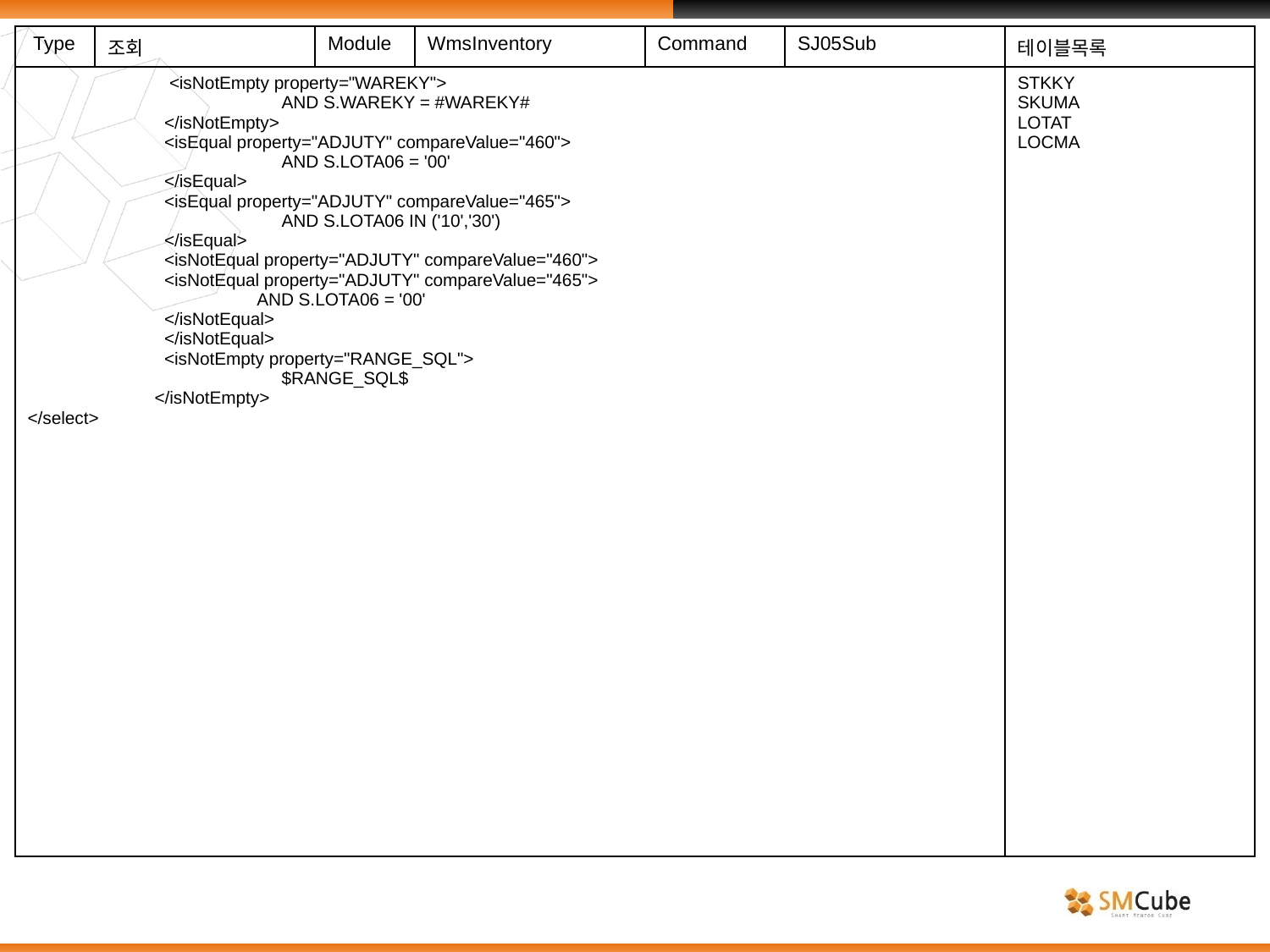

| Type | 조회 | Module | WmsInventory | Command | SJ05Sub | 테이블목록 |
| --- | --- | --- | --- | --- | --- | --- |
| <isNotEmpty property="WAREKY"> AND S.WAREKY = #WAREKY# </isNotEmpty> <isEqual property="ADJUTY" compareValue="460"> AND S.LOTA06 = '00' </isEqual> <isEqual property="ADJUTY" compareValue="465"> AND S.LOTA06 IN ('10','30') </isEqual> <isNotEqual property="ADJUTY" compareValue="460"> <isNotEqual property="ADJUTY" compareValue="465"> AND S.LOTA06 = '00' </isNotEqual> </isNotEqual> <isNotEmpty property="RANGE\_SQL"> $RANGE\_SQL$ </isNotEmpty> </select> |  |  |  |  |  | STKKY SKUMA LOTAT LOCMA |